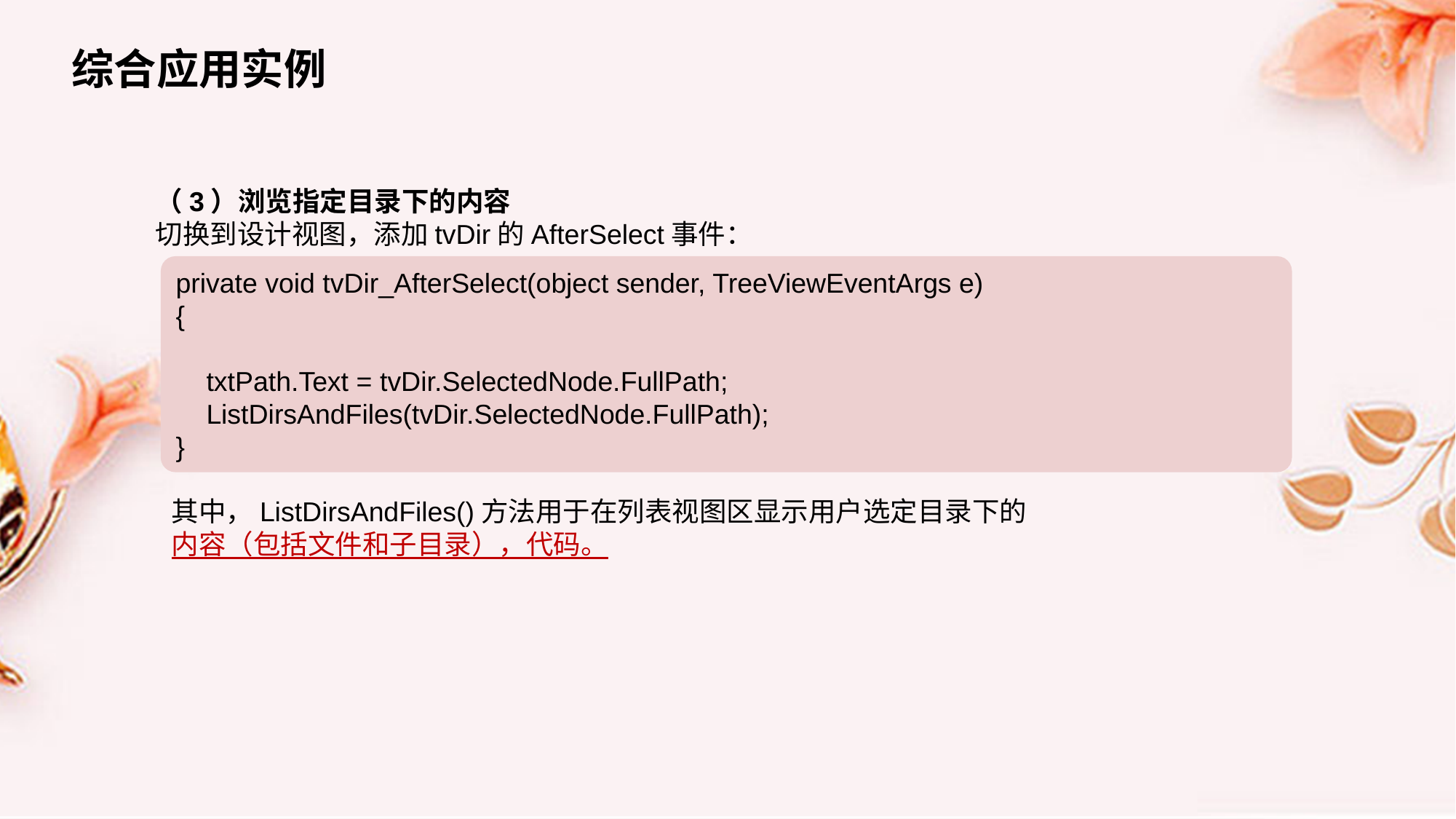

综合应用实例
（3）浏览指定目录下的内容
切换到设计视图，添加tvDir的AfterSelect事件：
private void tvDir_AfterSelect(object sender, TreeViewEventArgs e)
{

    txtPath.Text = tvDir.SelectedNode.FullPath;
    ListDirsAndFiles(tvDir.SelectedNode.FullPath);
}
其中，ListDirsAndFiles()方法用于在列表视图区显示用户选定目录下的内容（包括文件和子目录），代码。